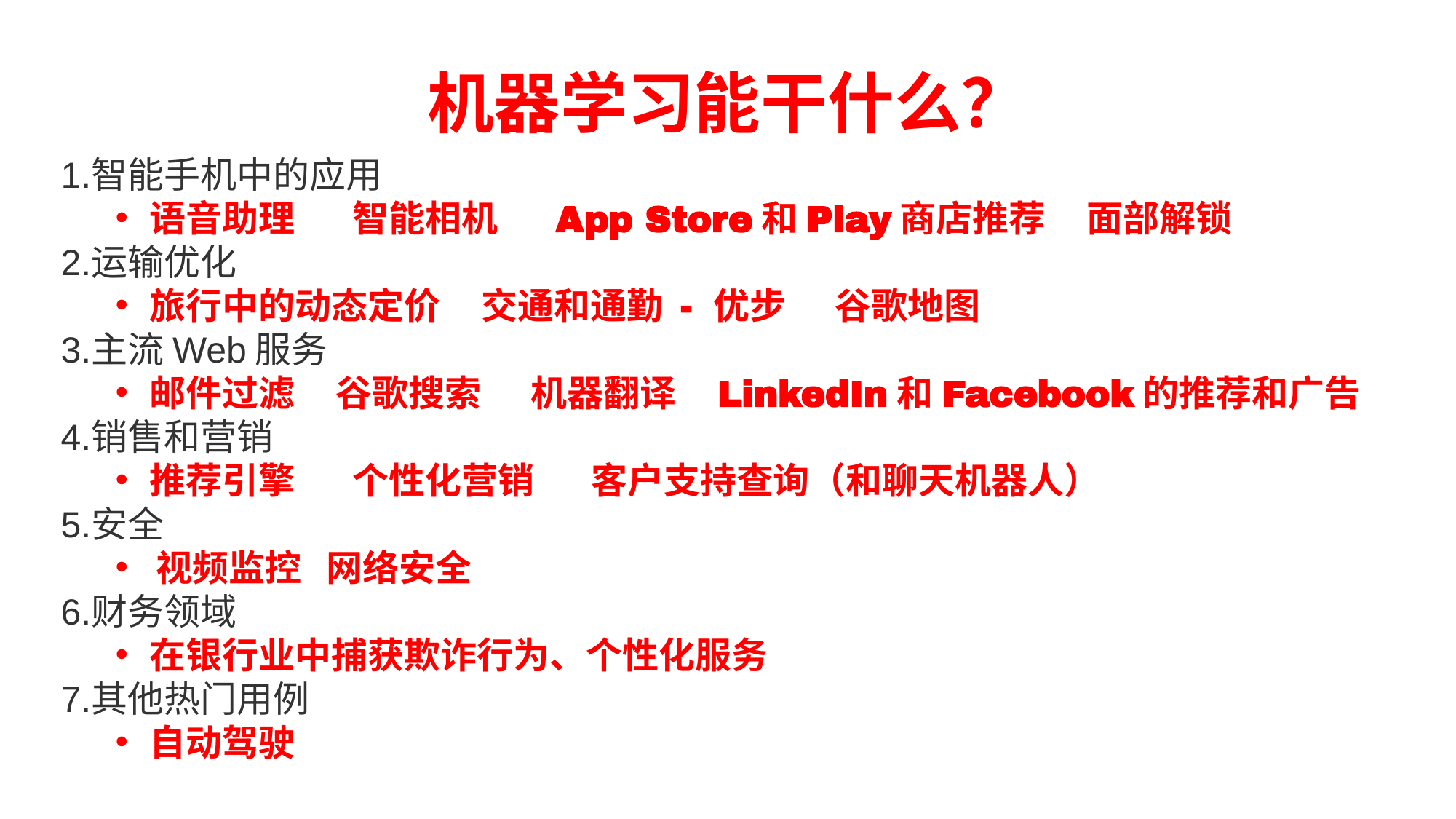

# 机器学习能干什么？
智能手机中的应用
语音助理       智能相机      App Store和Play商店推荐     面部解锁
运输优化
旅行中的动态定价     交通和通勤 - 优步      谷歌地图
主流Web服务
邮件过滤     谷歌搜索      机器翻译    LinkedIn和Facebook的推荐和广告
销售和营销
推荐引擎       个性化营销       客户支持查询（和聊天机器人）
安全
视频监控   网络安全
财务领域
在银行业中捕获欺诈行为、个性化服务
其他热门用例
自动驾驶